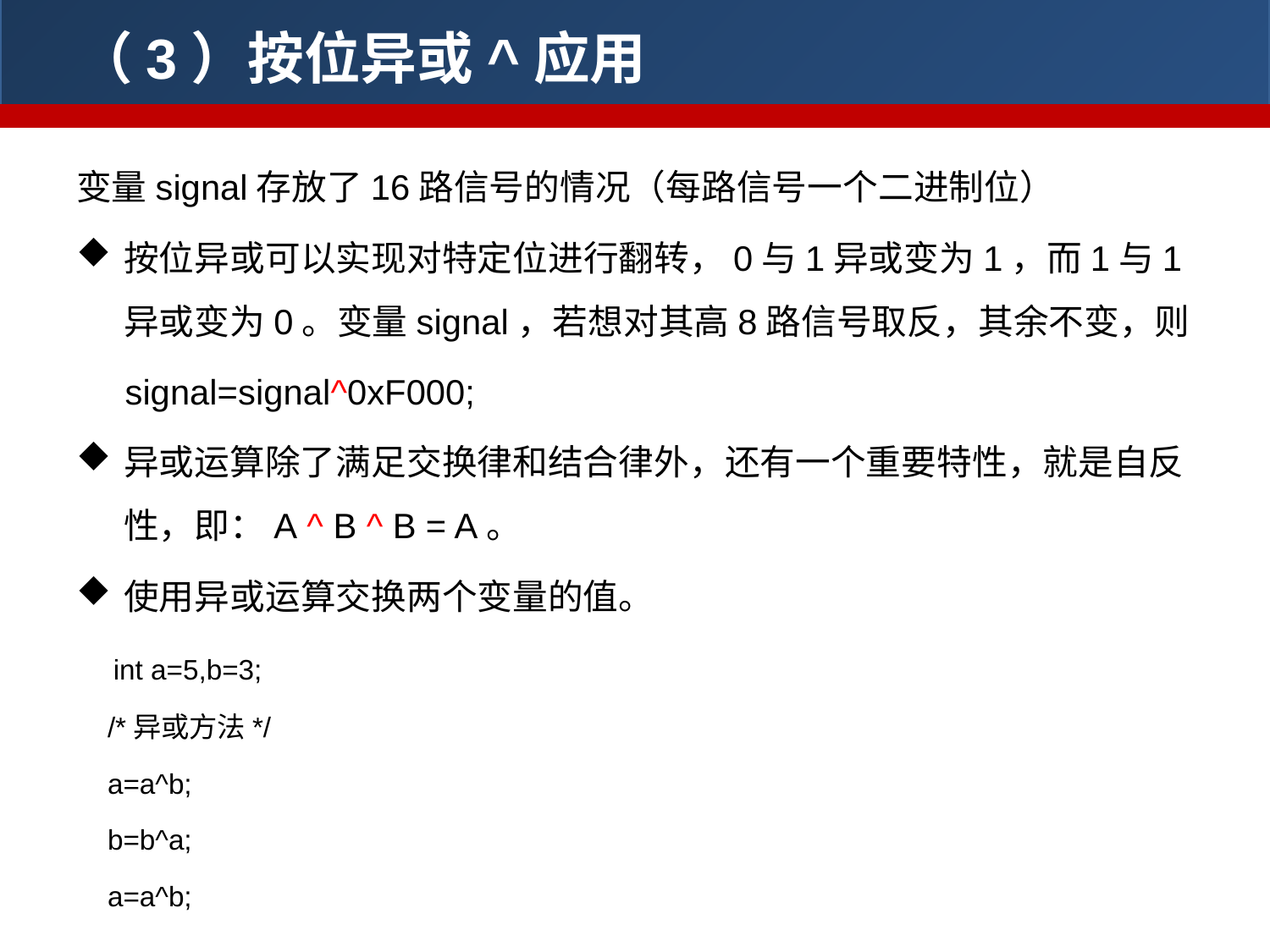

（3）按位异或^应用
变量signal存放了16路信号的情况（每路信号一个二进制位）
按位异或可以实现对特定位进行翻转，0与1异或变为1，而1与1异或变为0。变量signal，若想对其高8路信号取反，其余不变，则
     signal=signal^0xF000;
异或运算除了满足交换律和结合律外，还有一个重要特性，就是自反性，即：A ^ B ^ B = A。
使用异或运算交换两个变量的值。
    int a=5,b=3;
    /*异或方法*/
    a=a^b;
    b=b^a;
    a=a^b;